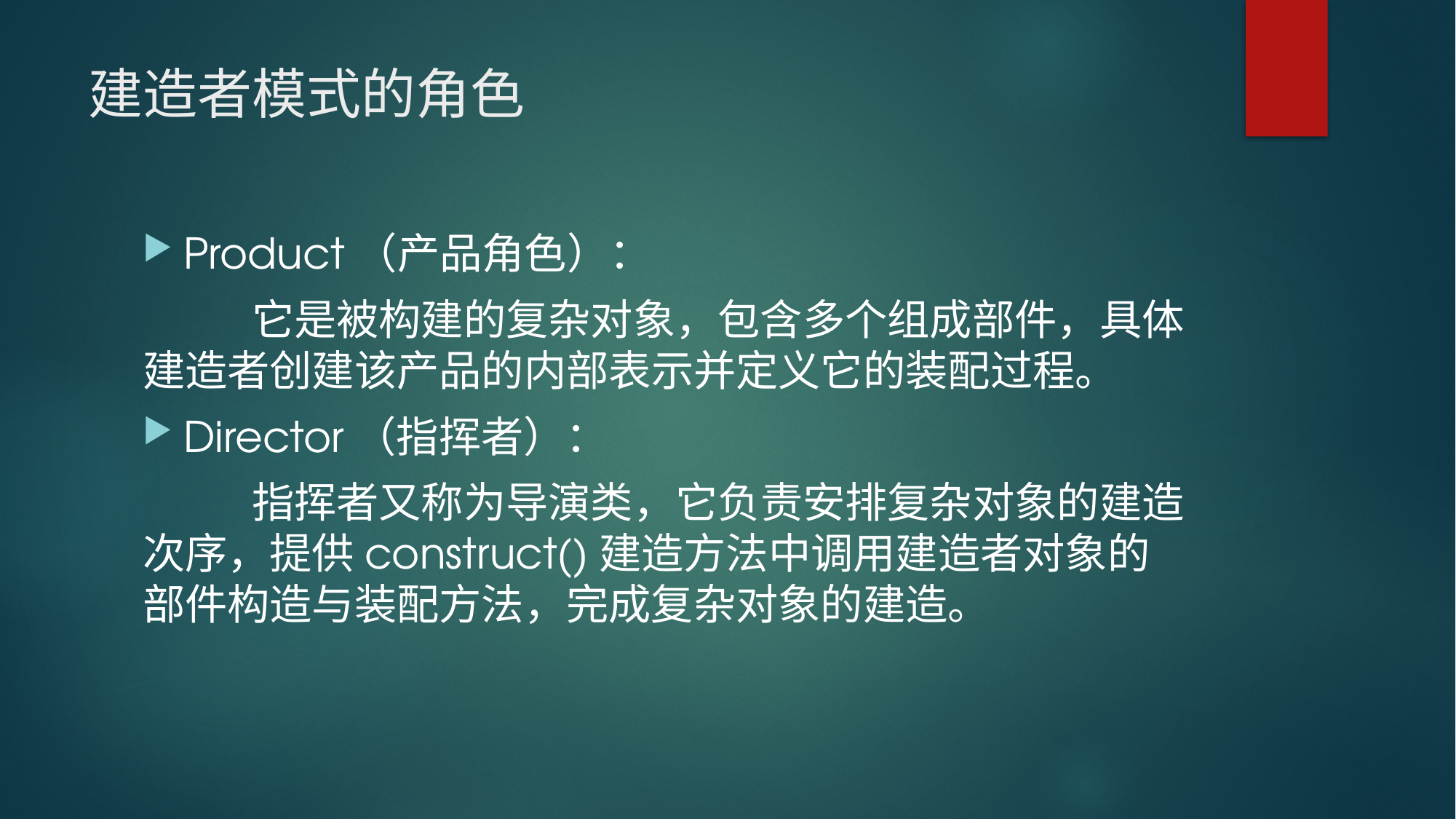

# 建造者模式的角色
Product（产品角色）：
	它是被构建的复杂对象，包含多个组成部件，具体建造者创建该产品的内部表示并定义它的装配过程。
Director（指挥者）：
	指挥者又称为导演类，它负责安排复杂对象的建造次序，提供construct()建造方法中调用建造者对象的部件构造与装配方法，完成复杂对象的建造。